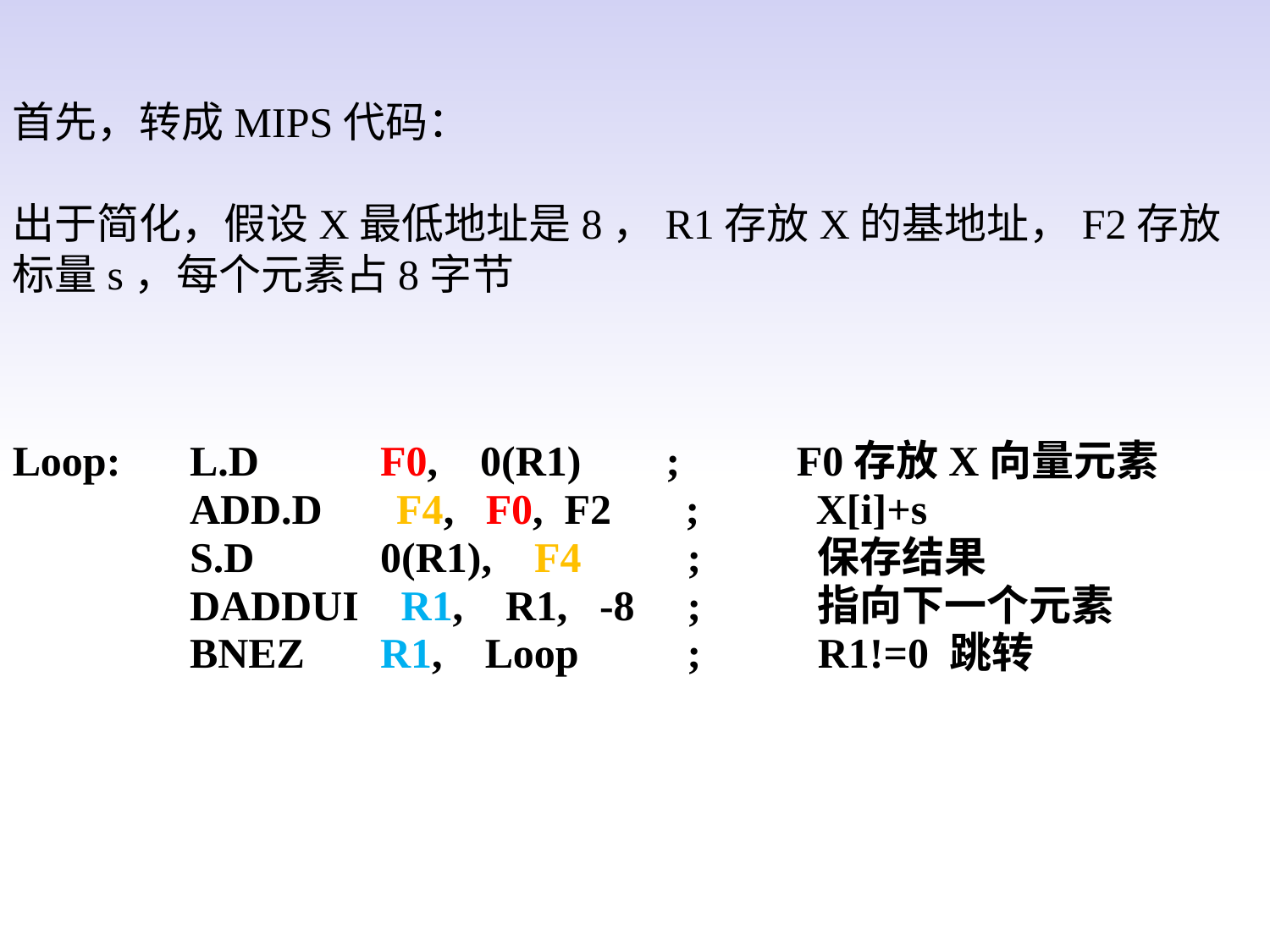

首先，转成MIPS代码：

出于简化，假设X最低地址是8，R1存放X的基地址，F2存放标量s，每个元素占8字节
Loop:	 L.D	       F0,    0(R1)        ;           F0存放X向量元素
 		 ADD.D       F4,   F0,  F2       ;           X[i]+s
		 S.D	       0(R1),    F4	;          保存结果
 		 DADDUI    R1,    R1,   -8	;          指向下一个元素
 		 BNEZ	       R1,    Loop	;           R1!=0 跳转